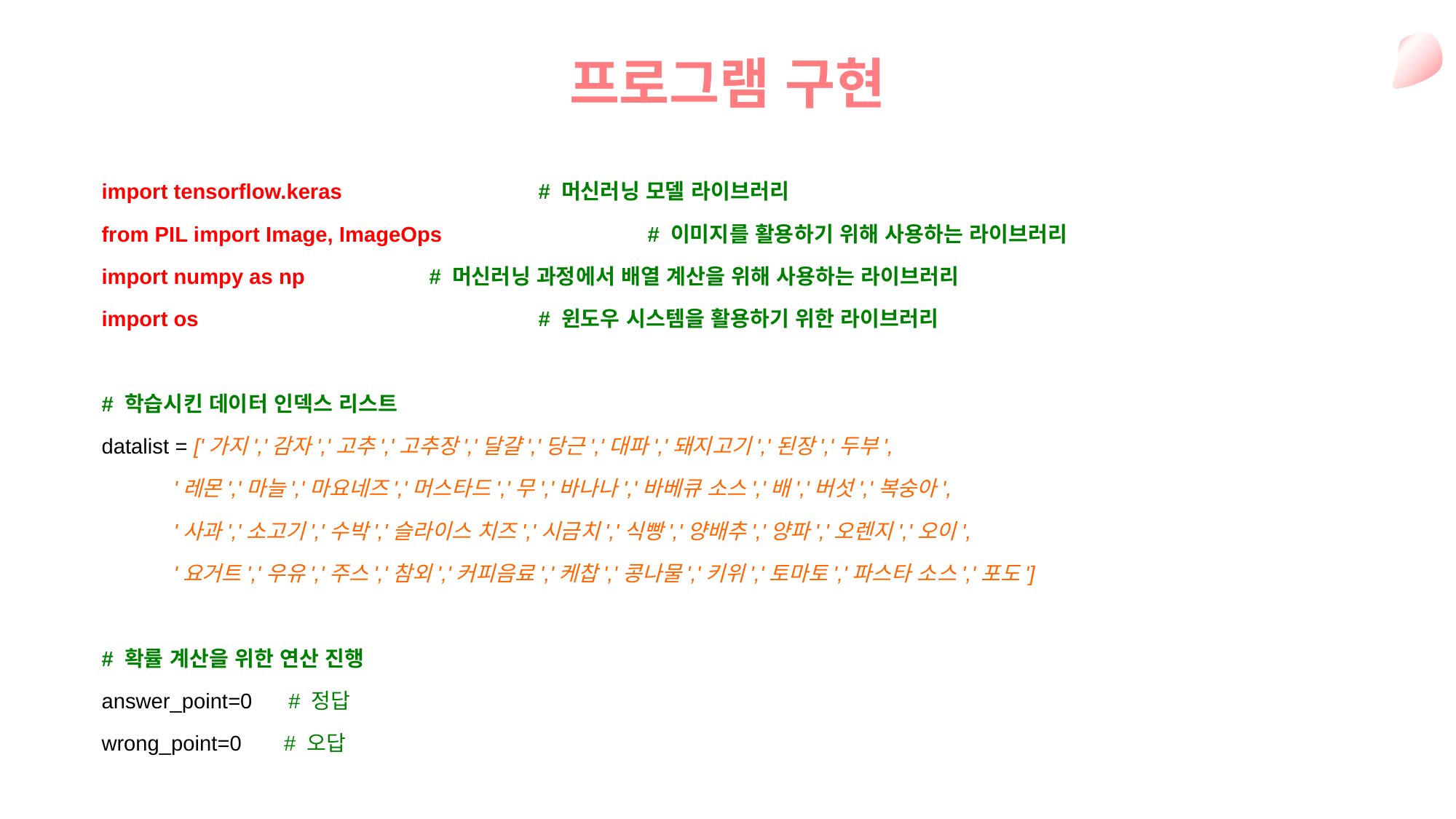

프로그램 구현
import tensorflow.keras		# 머신러닝 모델 라이브러리
from PIL import Image, ImageOps		# 이미지를 활용하기 위해 사용하는 라이브러리
import numpy as np		# 머신러닝 과정에서 배열 계산을 위해 사용하는 라이브러리
import os                   			# 윈도우 시스템을 활용하기 위한 라이브러리

# 학습시킨 데이터 인덱스 리스트
datalist = ['가지','감자','고추','고추장','달걀','당근','대파','돼지고기','된장','두부',
            '레몬','마늘','마요네즈','머스타드','무','바나나','바베큐 소스','배','버섯','복숭아',
            '사과','소고기','수박','슬라이스 치즈','시금치','식빵','양배추','양파','오렌지','오이',
            '요거트','우유','주스','참외','커피음료','케찹','콩나물','키위','토마토','파스타 소스','포도']

# 확률 계산을 위한 연산 진행
answer_point=0      # 정답
wrong_point=0       # 오답